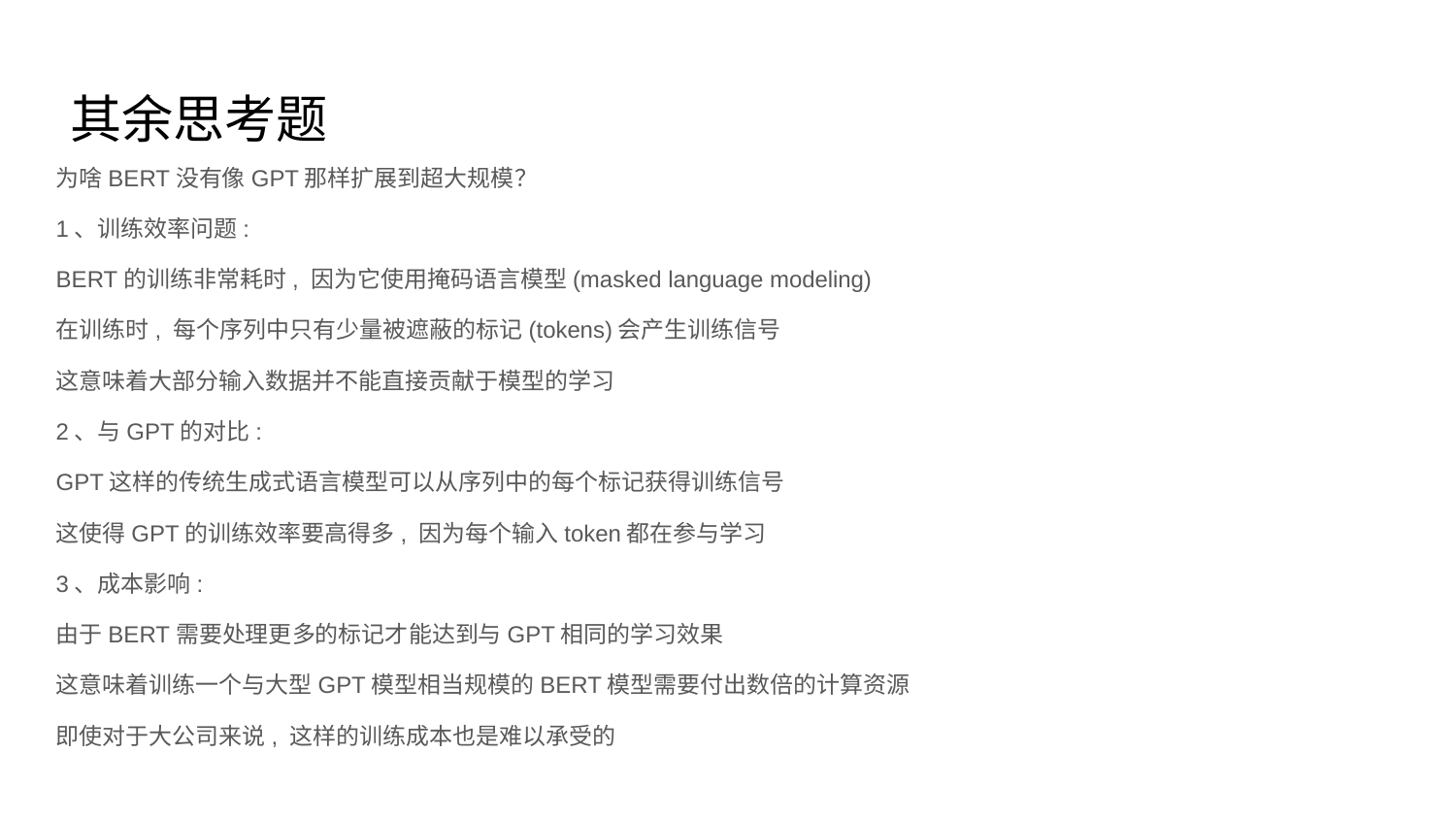

# 其余思考题
为啥BERT没有像GPT那样扩展到超大规模？
1、训练效率问题:
BERT的训练非常耗时, 因为它使用掩码语言模型(masked language modeling)
在训练时, 每个序列中只有少量被遮蔽的标记(tokens)会产生训练信号
这意味着大部分输入数据并不能直接贡献于模型的学习
2、与GPT的对比:
GPT这样的传统生成式语言模型可以从序列中的每个标记获得训练信号
这使得GPT的训练效率要高得多, 因为每个输入token都在参与学习
3、成本影响:
由于BERT需要处理更多的标记才能达到与GPT相同的学习效果
这意味着训练一个与大型GPT模型相当规模的BERT模型需要付出数倍的计算资源
即使对于大公司来说, 这样的训练成本也是难以承受的